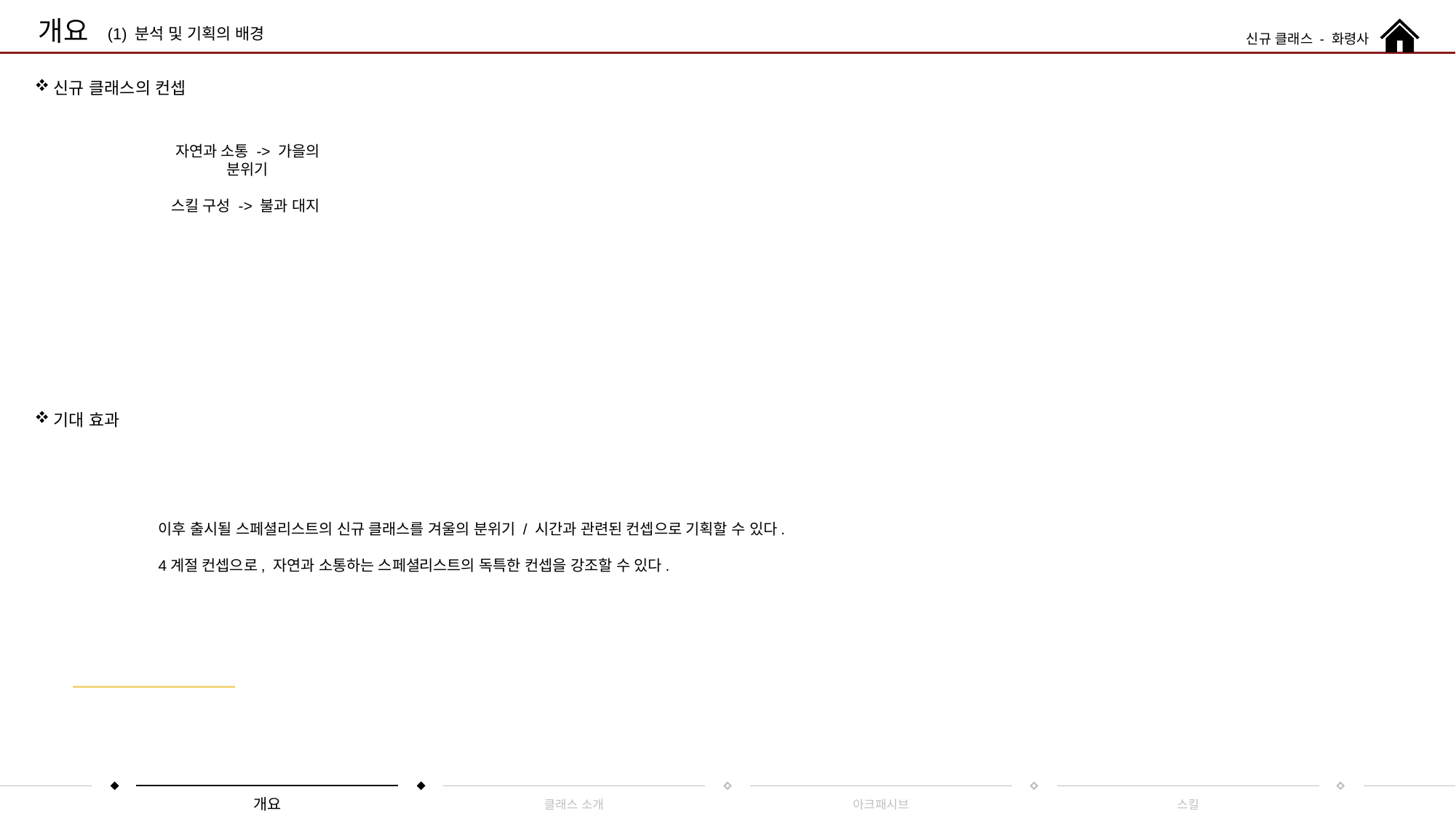

개요
분석 및 기획의 배경

신규 클래스 - 화령사

신규 클래스의 컨셉
자연과 소통 -> 가을의 분위기

스킬 구성 -> 불과 대지

기대 효과
이후 출시될 스페셜리스트의 신규 클래스를 겨울의 분위기 / 시간과 관련된 컨셉으로 기획할 수 있다.

4계절 컨셉으로, 자연과 소통하는 스페셜리스트의 독특한 컨셉을 강조할 수 있다.

클래스 소개
개요
아크패시브
스킬